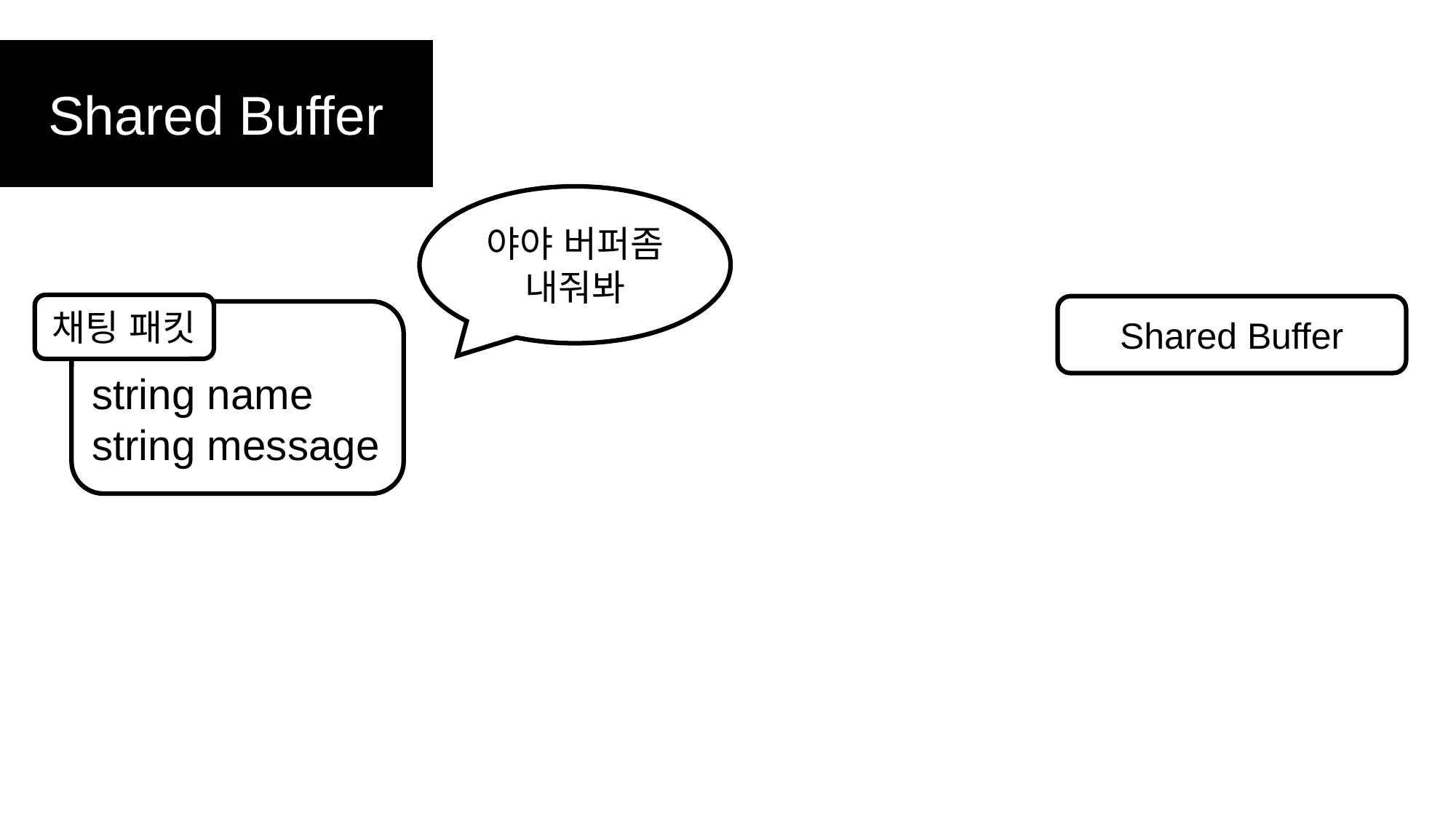

Shared Buffer
야야 버퍼좀
내줘봐
채팅 패킷

string name
string message
Shared Buffer